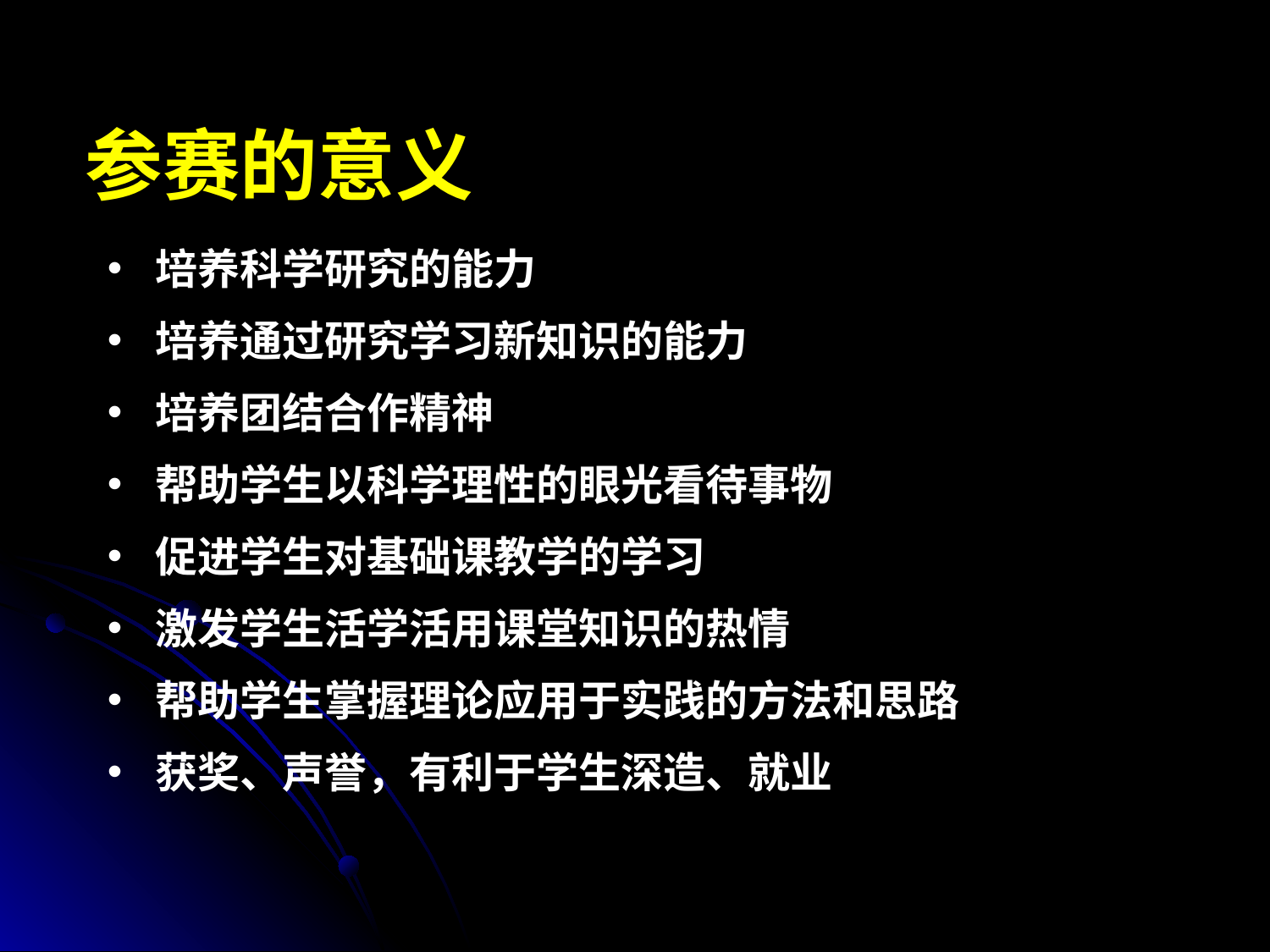

# 参赛的意义
培养科学研究的能力
培养通过研究学习新知识的能力
培养团结合作精神
帮助学生以科学理性的眼光看待事物
促进学生对基础课教学的学习
激发学生活学活用课堂知识的热情
帮助学生掌握理论应用于实践的方法和思路
获奖、声誉，有利于学生深造、就业